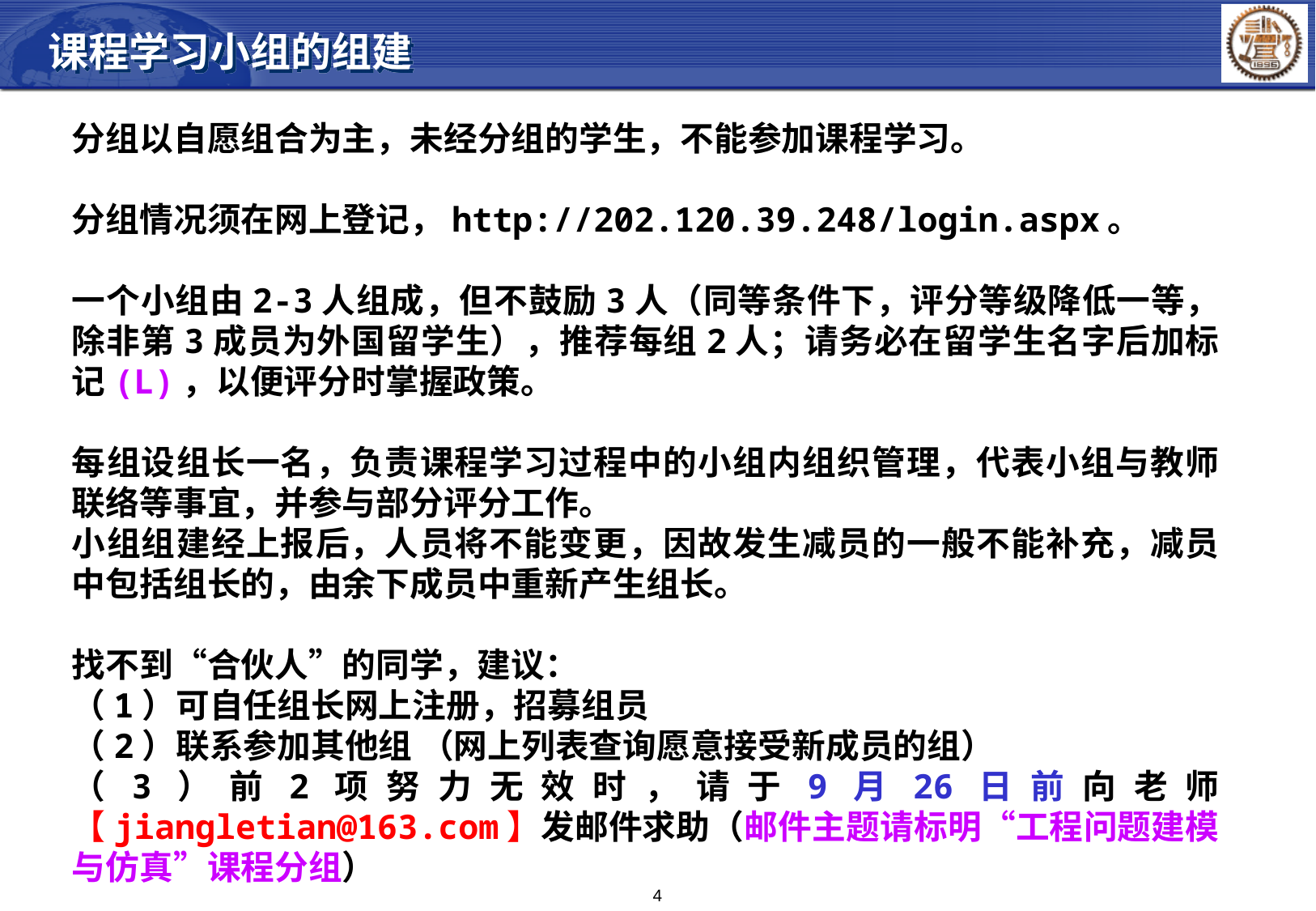

课程学习小组的组建
分组以自愿组合为主，未经分组的学生，不能参加课程学习。

分组情况须在网上登记，http://202.120.39.248/login.aspx。

一个小组由2-3人组成，但不鼓励3人（同等条件下，评分等级降低一等，除非第3成员为外国留学生），推荐每组2人；请务必在留学生名字后加标记(L)，以便评分时掌握政策。

每组设组长一名，负责课程学习过程中的小组内组织管理，代表小组与教师联络等事宜，并参与部分评分工作。
小组组建经上报后，人员将不能变更，因故发生减员的一般不能补充，减员中包括组长的，由余下成员中重新产生组长。

找不到“合伙人”的同学，建议：
（1）可自任组长网上注册，招募组员
（2）联系参加其他组 （网上列表查询愿意接受新成员的组）
（3）前2项努力无效时，请于9月26日前向老师【jiangletian@163.com】发邮件求助（邮件主题请标明“工程问题建模与仿真”课程分组）
4